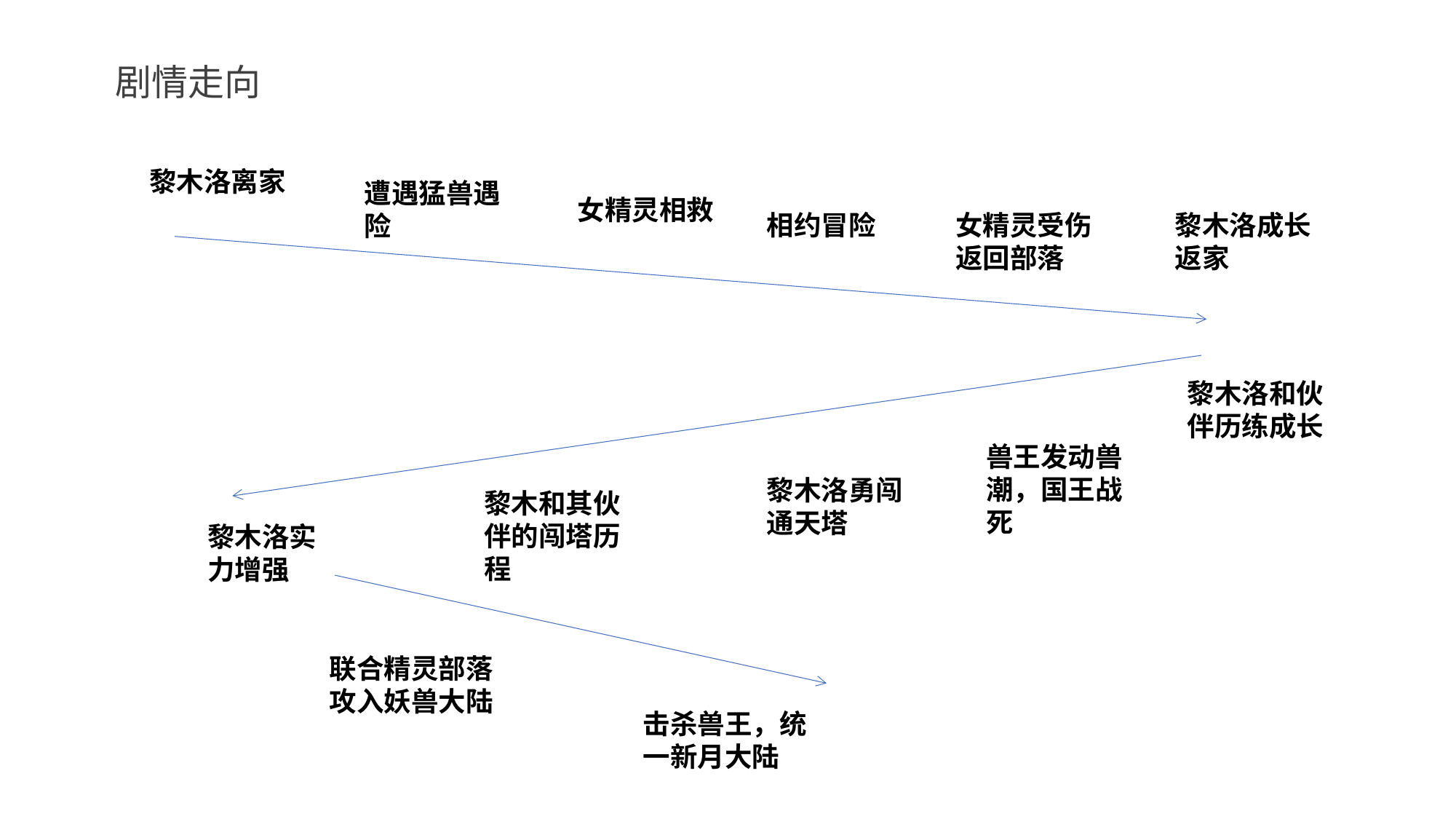

剧情走向
黎木洛离家
遭遇猛兽遇险
女精灵相救
相约冒险
女精灵受伤返回部落
黎木洛成长返家
黎木洛和伙伴历练成长
兽王发动兽潮，国王战死
黎木洛勇闯通天塔
黎木和其伙伴的闯塔历程
黎木洛实力增强
联合精灵部落攻入妖兽大陆
击杀兽王，统一新月大陆